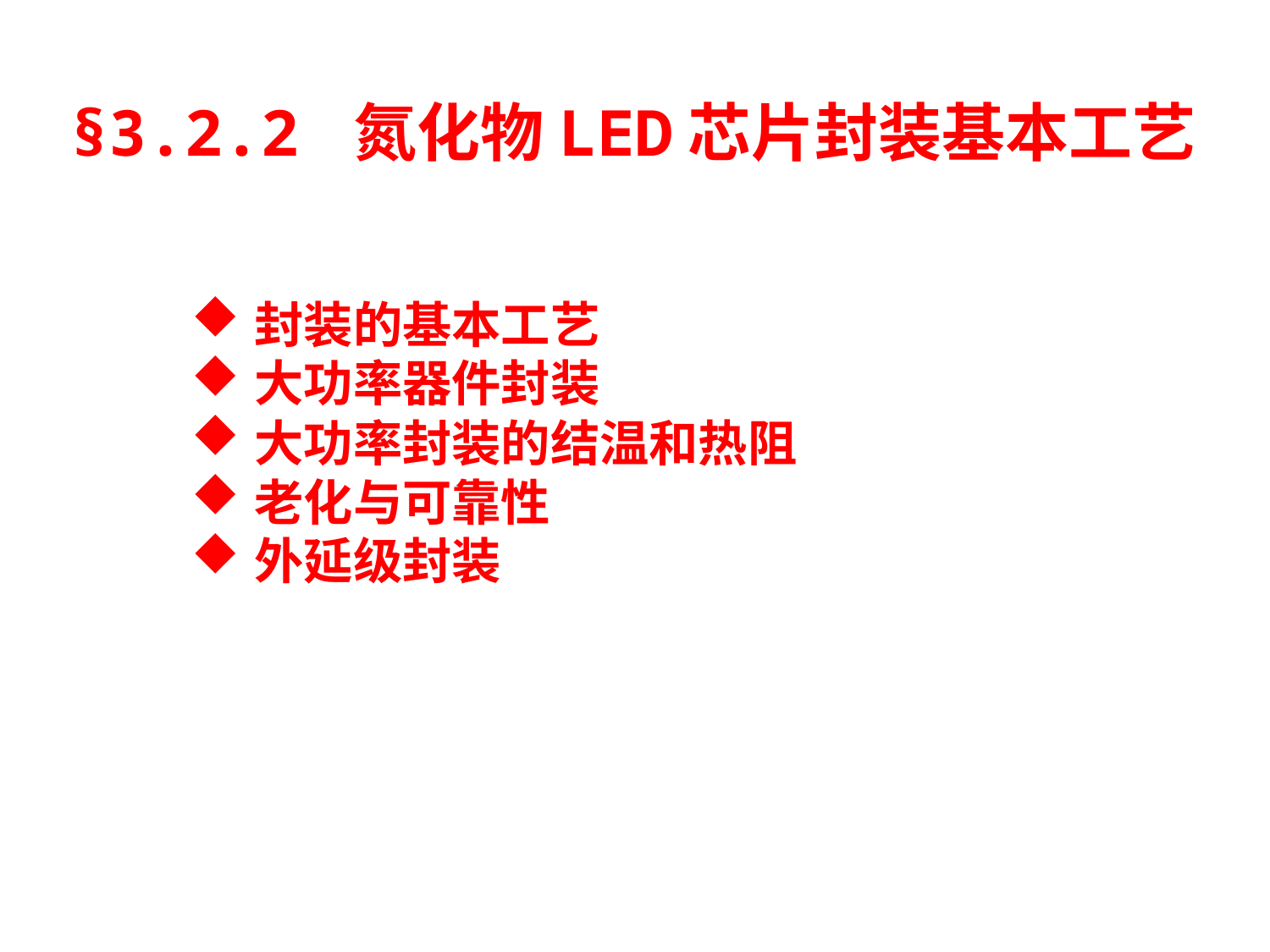

§3.2.2 氮化物LED芯片封装基本工艺
封装的基本工艺
大功率器件封装
大功率封装的结温和热阻
老化与可靠性
外延级封装
45